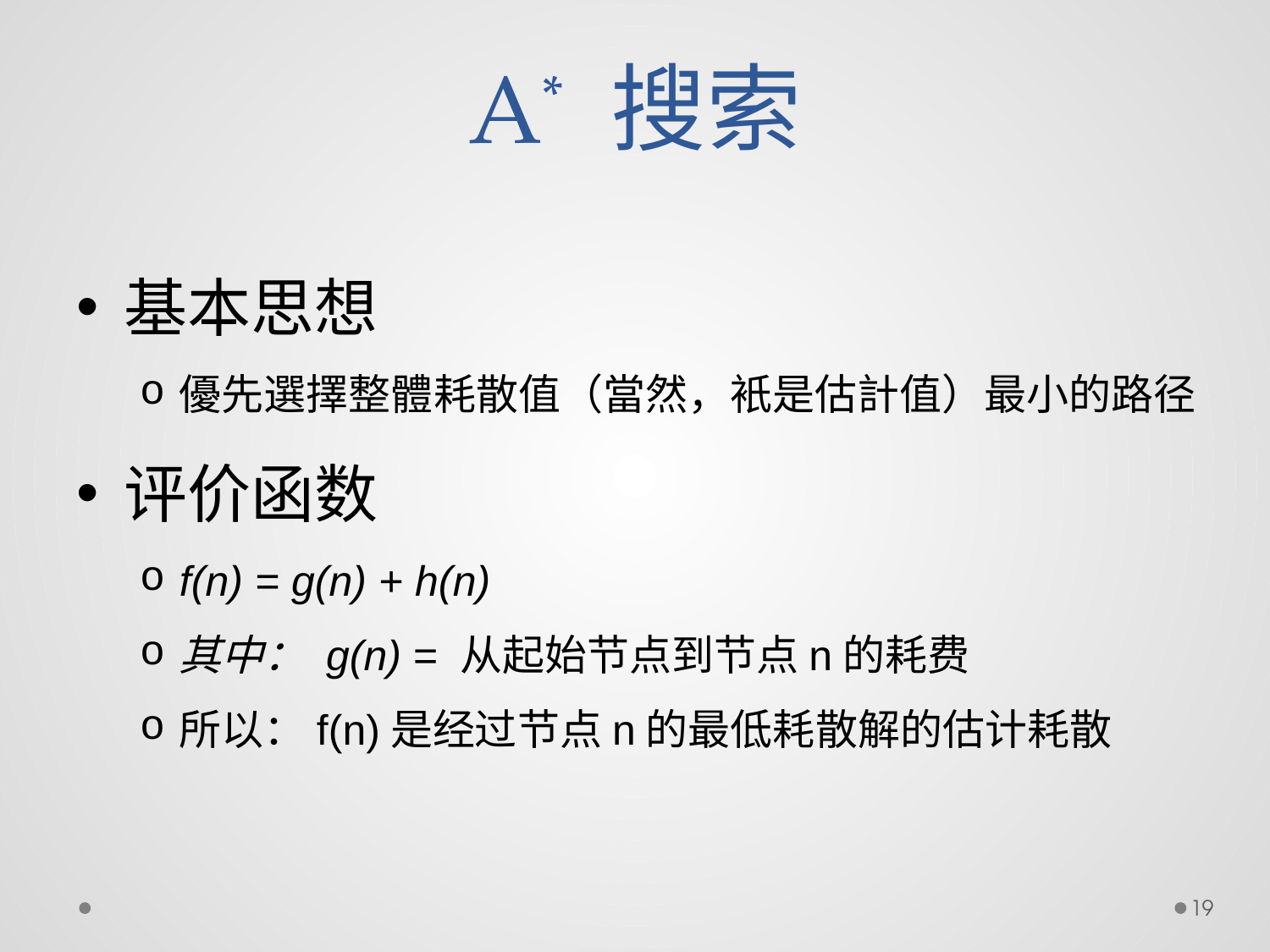

# A* 搜索
基本思想
優先選擇整體耗散值（當然，衹是估計值）最小的路径
评价函数
f(n) = g(n) + h(n)
其中： g(n) = 从起始节点到节点n的耗费
所以：f(n)是经过节点n的最低耗散解的估计耗散
19